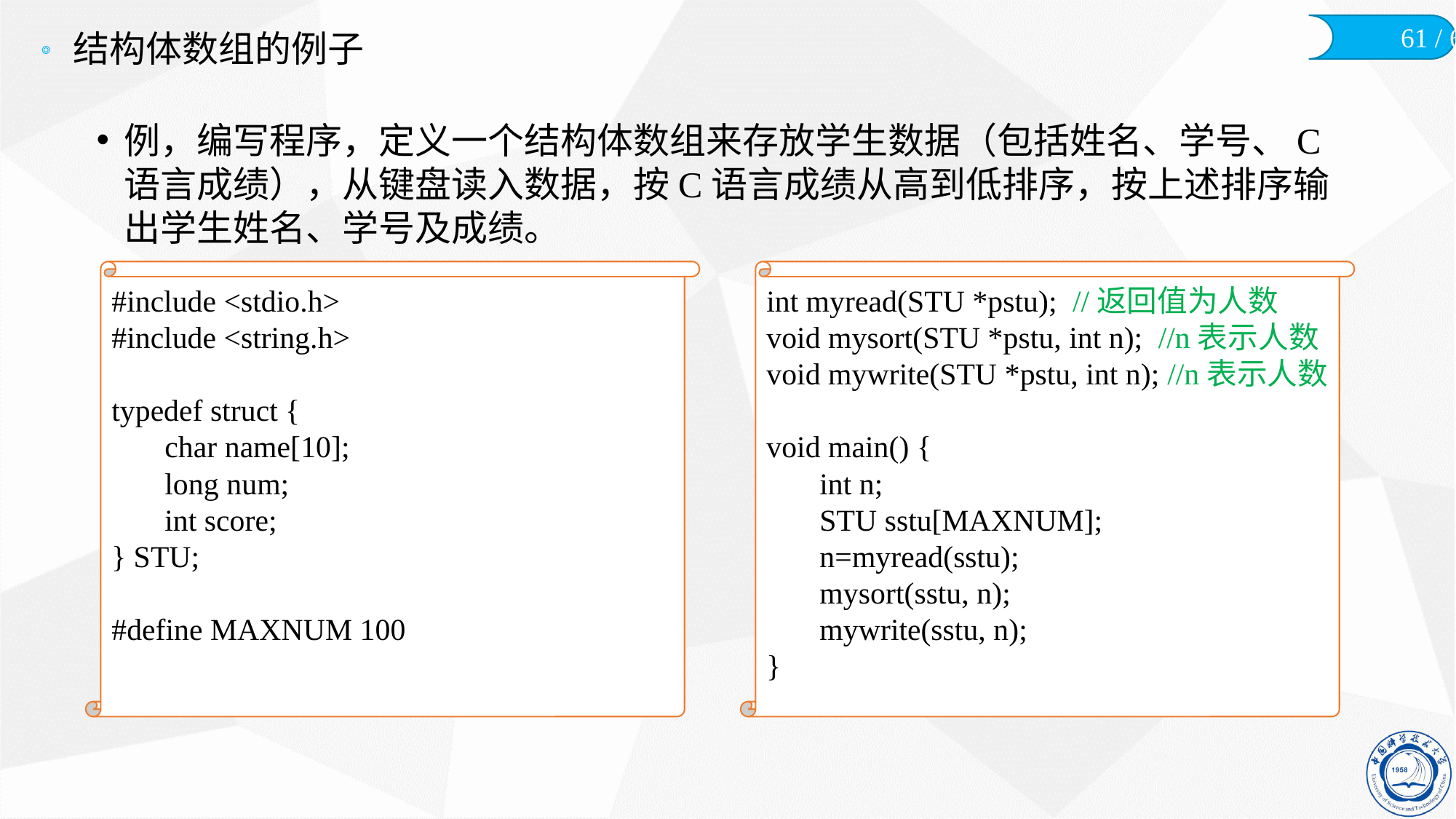

# 结构体数组的例子
例，编写程序，定义一个结构体数组来存放学生数据（包括姓名、学号、C语言成绩），从键盘读入数据，按C语言成绩从高到低排序，按上述排序输出学生姓名、学号及成绩。

#include <stdio.h>
#include <string.h>

typedef struct {
	char name[10];
	long num;
	int score;
} STU;

#define MAXNUM 100
int myread(STU *pstu);  //返回值为人数
void mysort(STU *pstu, int n);  //n表示人数
void mywrite(STU *pstu, int n); //n表示人数

void main() {
	int n;
	STU sstu[MAXNUM];
	n=myread(sstu);
	mysort(sstu, n);
	mywrite(sstu, n);
}